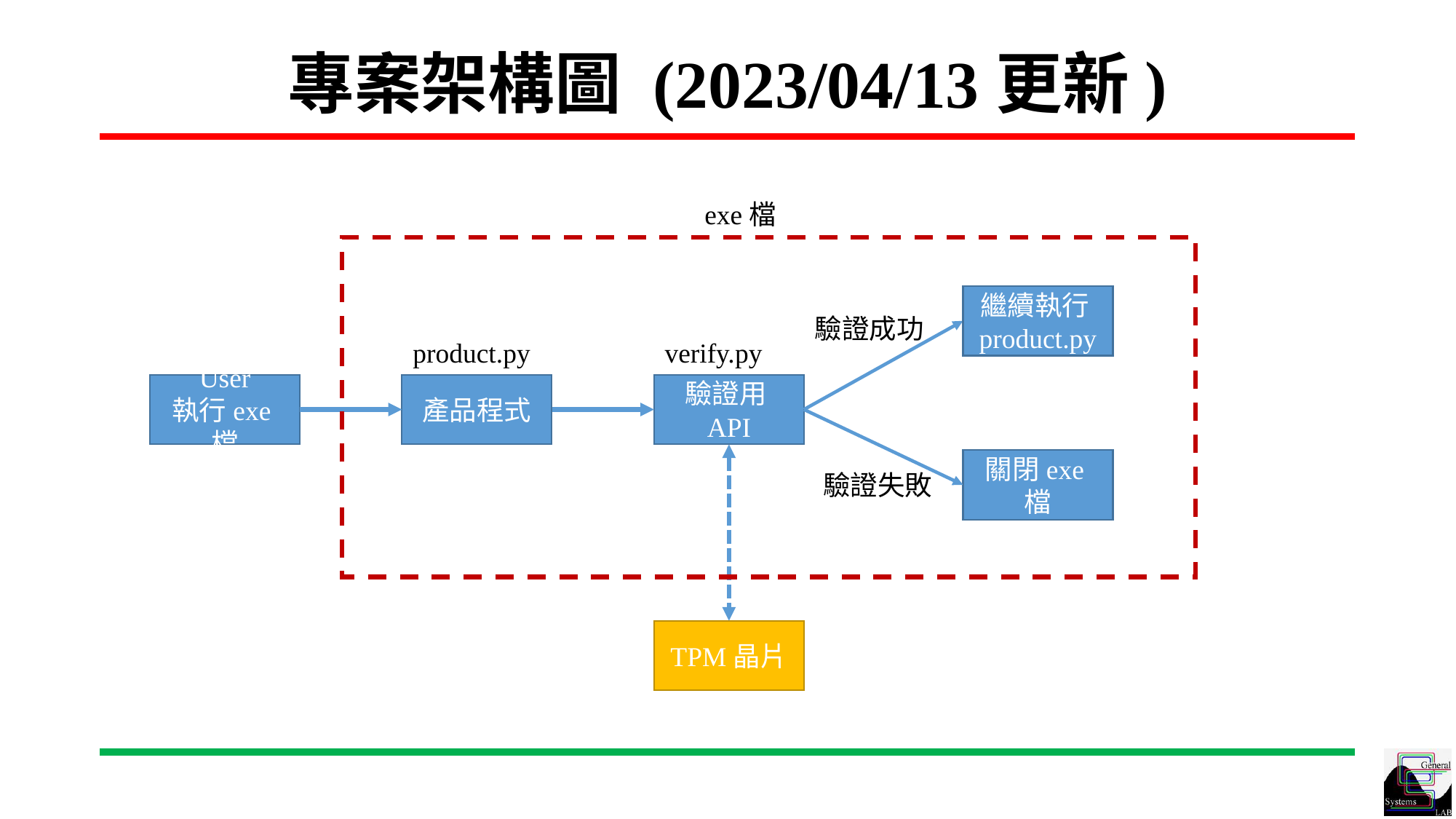

# 專案架構圖 (2023/04/13更新)
exe檔

繼續執行product.py
驗證成功
product.py
verify.py
驗證用API
User
執行exe檔
產品程式
關閉exe檔
驗證失敗
TPM晶片